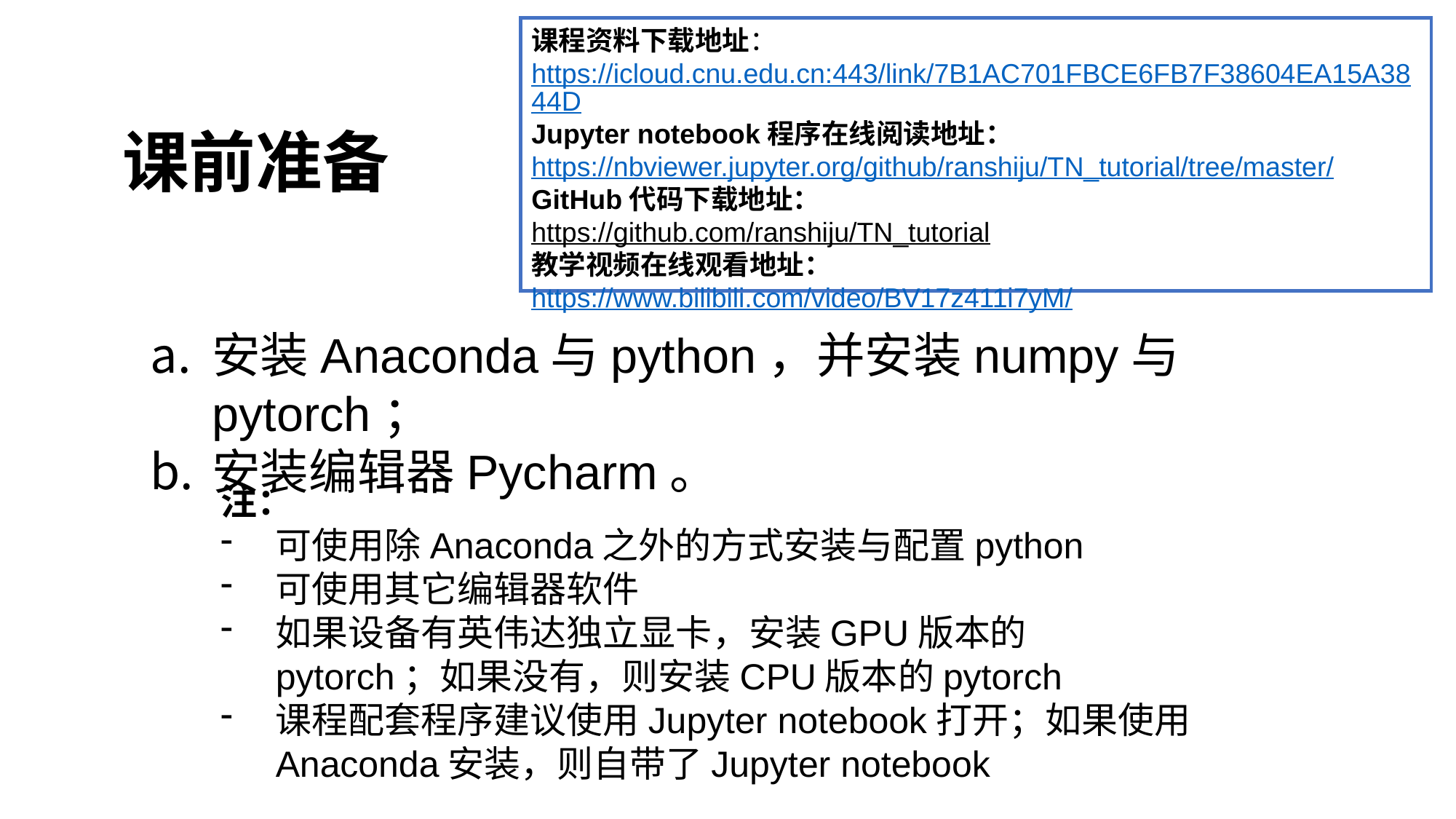

课程资料下载地址：https://icloud.cnu.edu.cn:443/link/7B1AC701FBCE6FB7F38604EA15A3844D
Jupyter notebook程序在线阅读地址：
https://nbviewer.jupyter.org/github/ranshiju/TN_tutorial/tree/master/
GitHub代码下载地址：
https://github.com/ranshiju/TN_tutorial
教学视频在线观看地址：
https://www.bilibili.com/video/BV17z411i7yM/
# 课前准备
安装Anaconda与python，并安装numpy与pytorch；
安装编辑器Pycharm。
注：
可使用除Anaconda之外的方式安装与配置python
可使用其它编辑器软件
如果设备有英伟达独立显卡，安装GPU版本的pytorch；如果没有，则安装CPU版本的pytorch
课程配套程序建议使用Jupyter notebook打开；如果使用Anaconda安装，则自带了Jupyter notebook